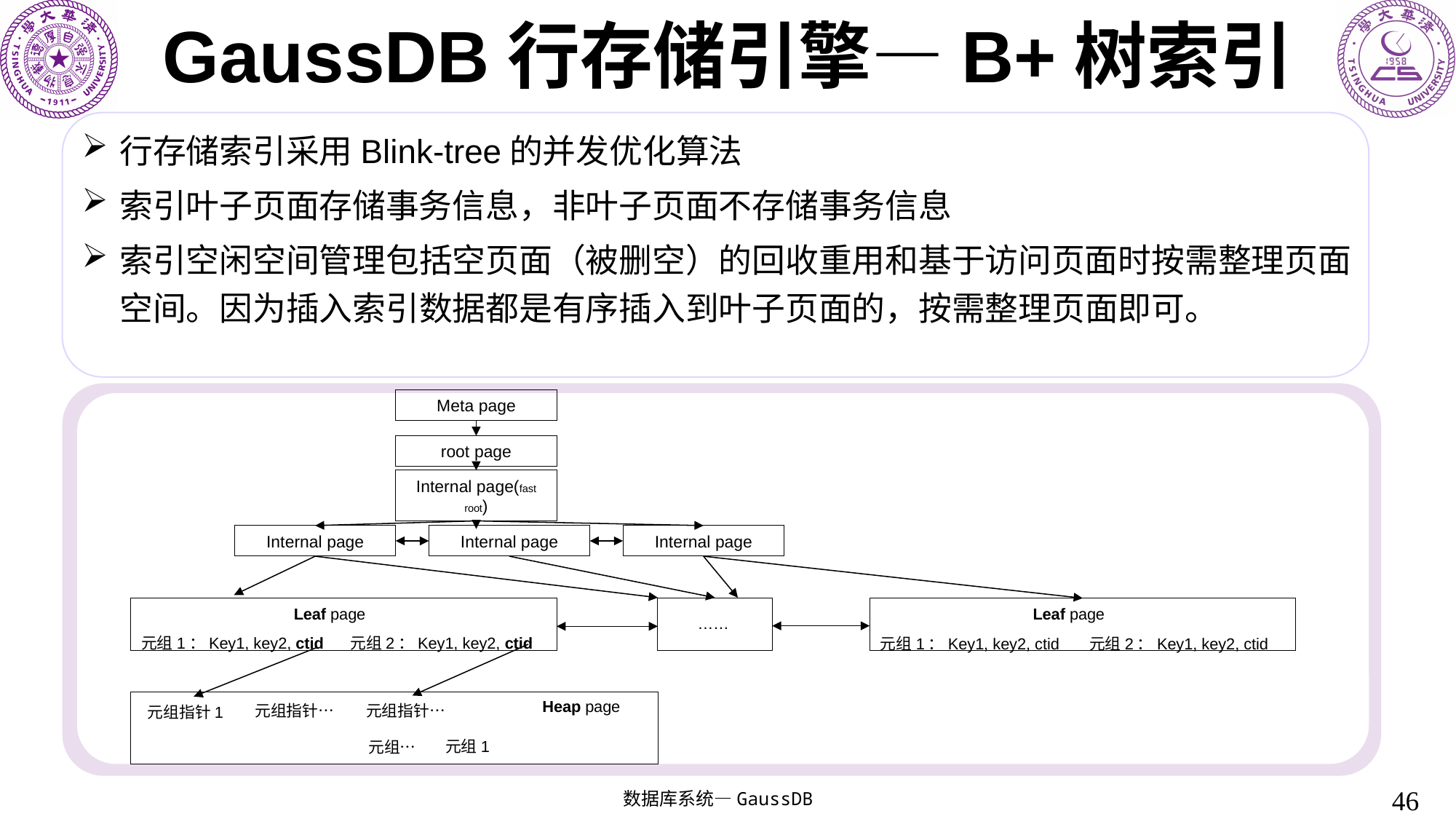

# GaussDB行存储引擎—B+树索引

行存储索引采用Blink-tree的并发优化算法
索引叶子页面存储事务信息，非叶子页面不存储事务信息
索引空闲空间管理包括空页面（被删空）的回收重用和基于访问页面时按需整理页面空间。因为插入索引数据都是有序插入到叶子页面的，按需整理页面即可。

Meta page
root page
Internal page(fast root)
Internal page
Internal page
Internal page

Leaf page
Leaf page
……
元组1：Key1, key2, ctid
元组2：Key1, key2, ctid
元组1：Key1, key2, ctid
元组2：Key1, key2, ctid
Heap page

元组指针…
元组指针…
元组指针1
元组1
元组…

46
数据库系统—GaussDB